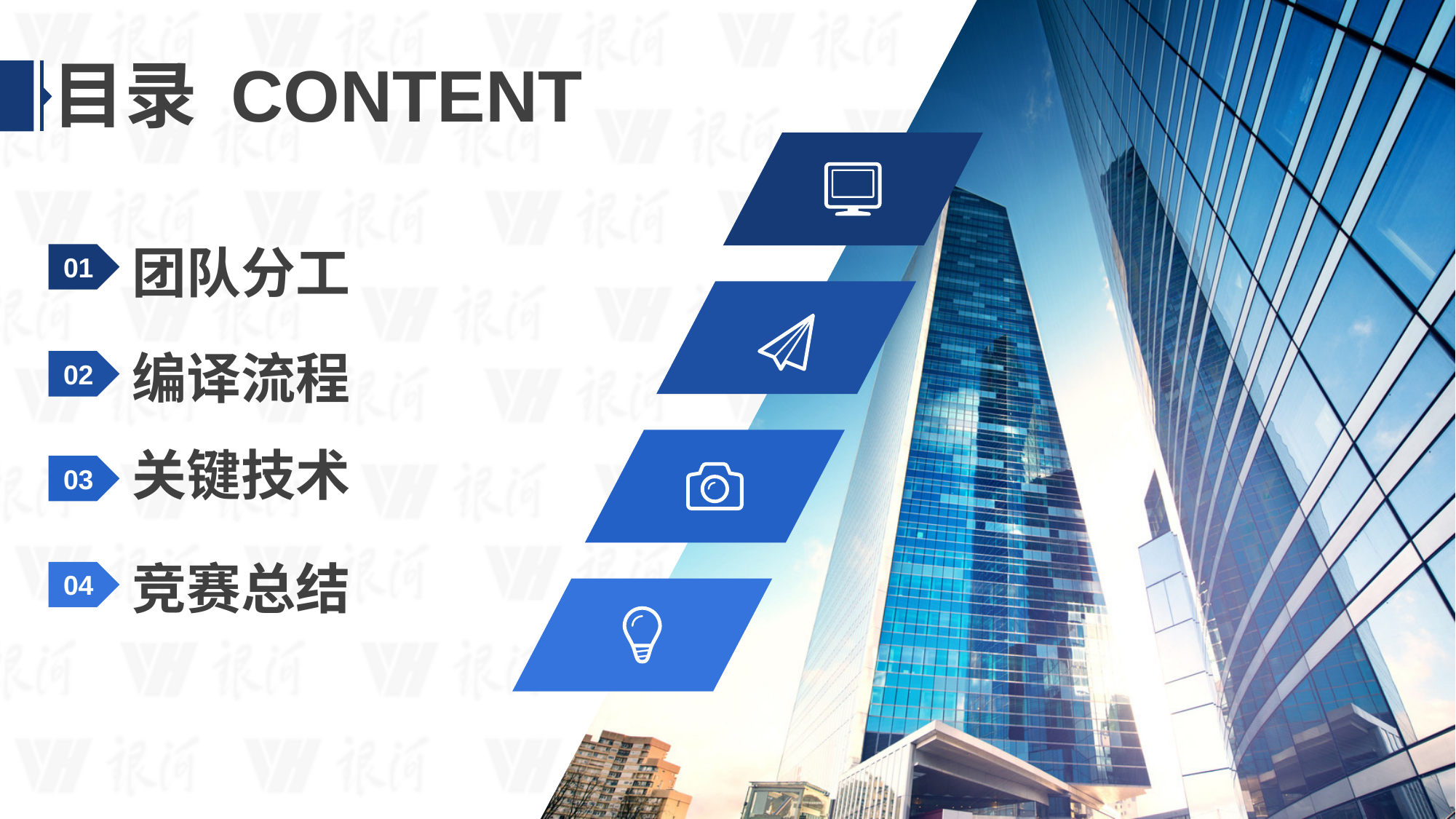

目录 CONTENT
# 团队分工
编译流程
关键技术
竞赛总结